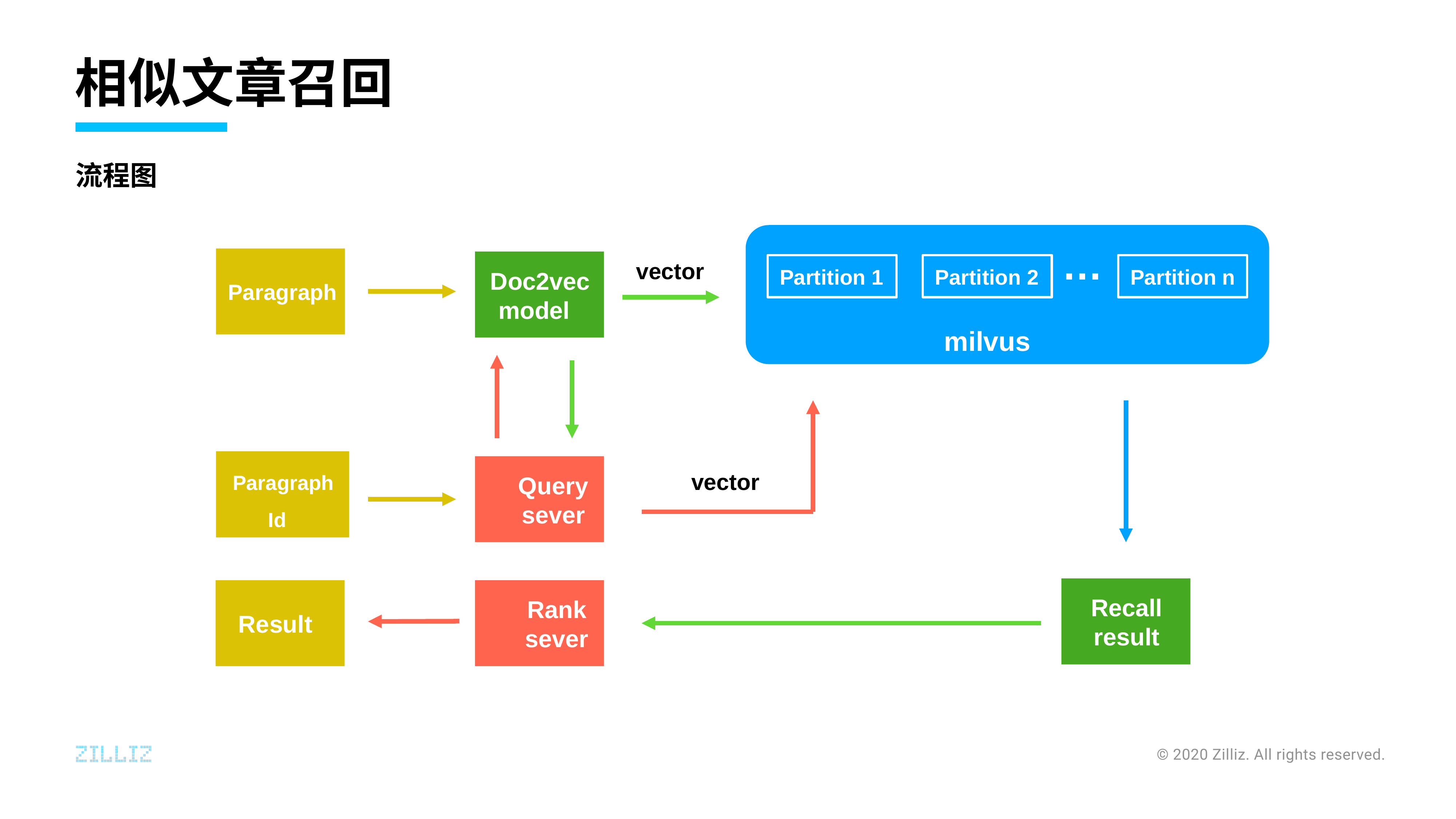

# 相似文章召回
流程图

…
Partition 1
Partition 2
Partition n
Paragraph
Doc2vec model
vector
milvus
Paragraph Id
Query
sever
vector
Recall
result
Result
Rank
sever